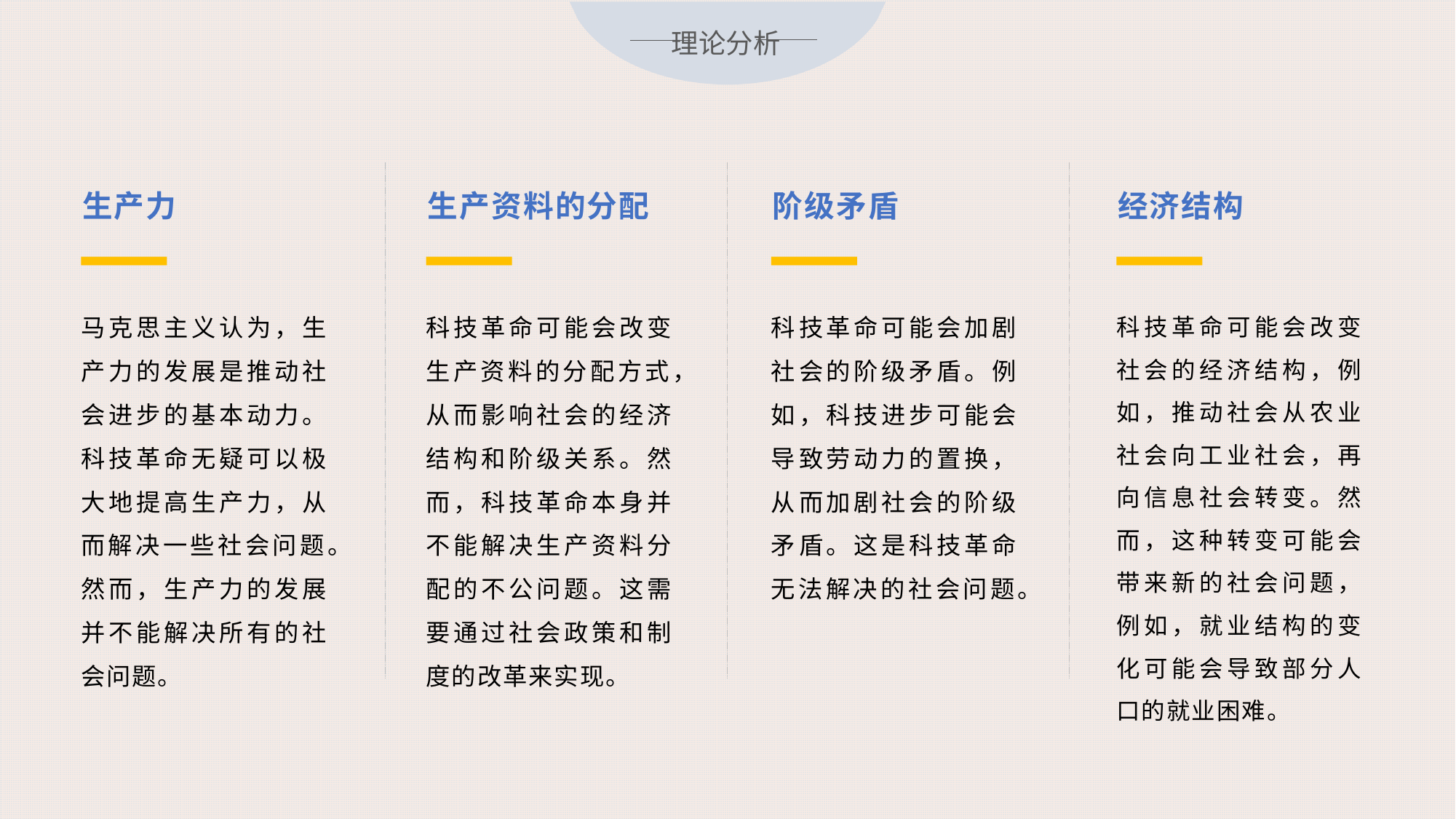

理论分析
生产力

马克思主义认为，生产力的发展是推动社会进步的基本动力。科技革命无疑可以极大地提高生产力，从而解决一些社会问题。然而，生产力的发展并不能解决所有的社会问题。
生产资料的分配

科技革命可能会改变生产资料的分配方式，从而影响社会的经济结构和阶级关系。然而，科技革命本身并不能解决生产资料分配的不公问题。这需要通过社会政策和制度的改革来实现。
阶级矛盾

科技革命可能会加剧社会的阶级矛盾。例如，科技进步可能会导致劳动力的置换，从而加剧社会的阶级矛盾。这是科技革命无法解决的社会问题。
经济结构

科技革命可能会改变社会的经济结构，例如，推动社会从农业社会向工业社会，再向信息社会转变。然而，这种转变可能会带来新的社会问题，例如，就业结构的变化可能会导致部分人口的就业困难。